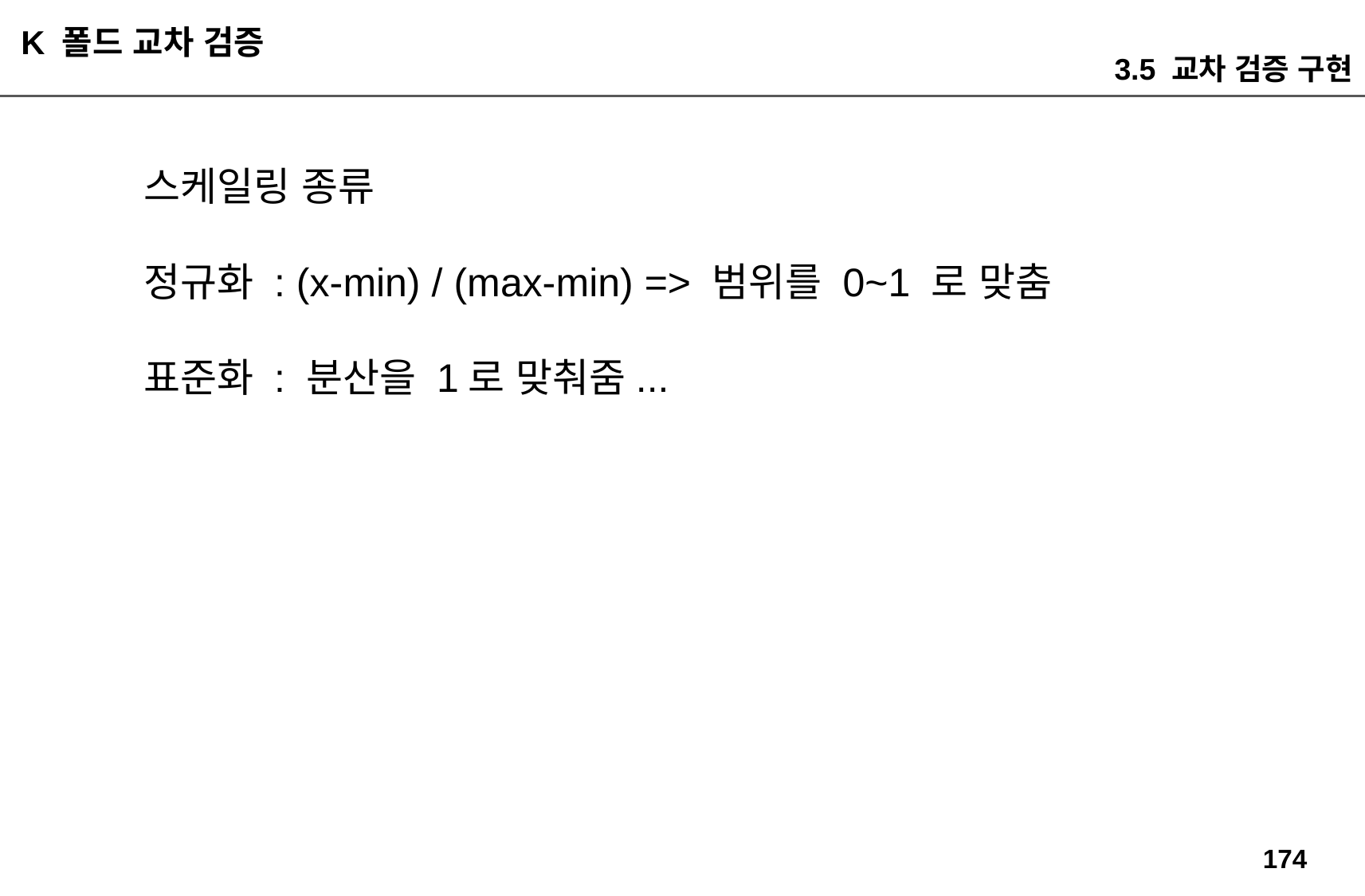

K 폴드 교차 검증
3.5 교차 검증 구현
스케일링 종류

정규화 : (x-min) / (max-min) => 범위를 0~1 로 맞춤

표준화 : 분산을 1로 맞춰줌...